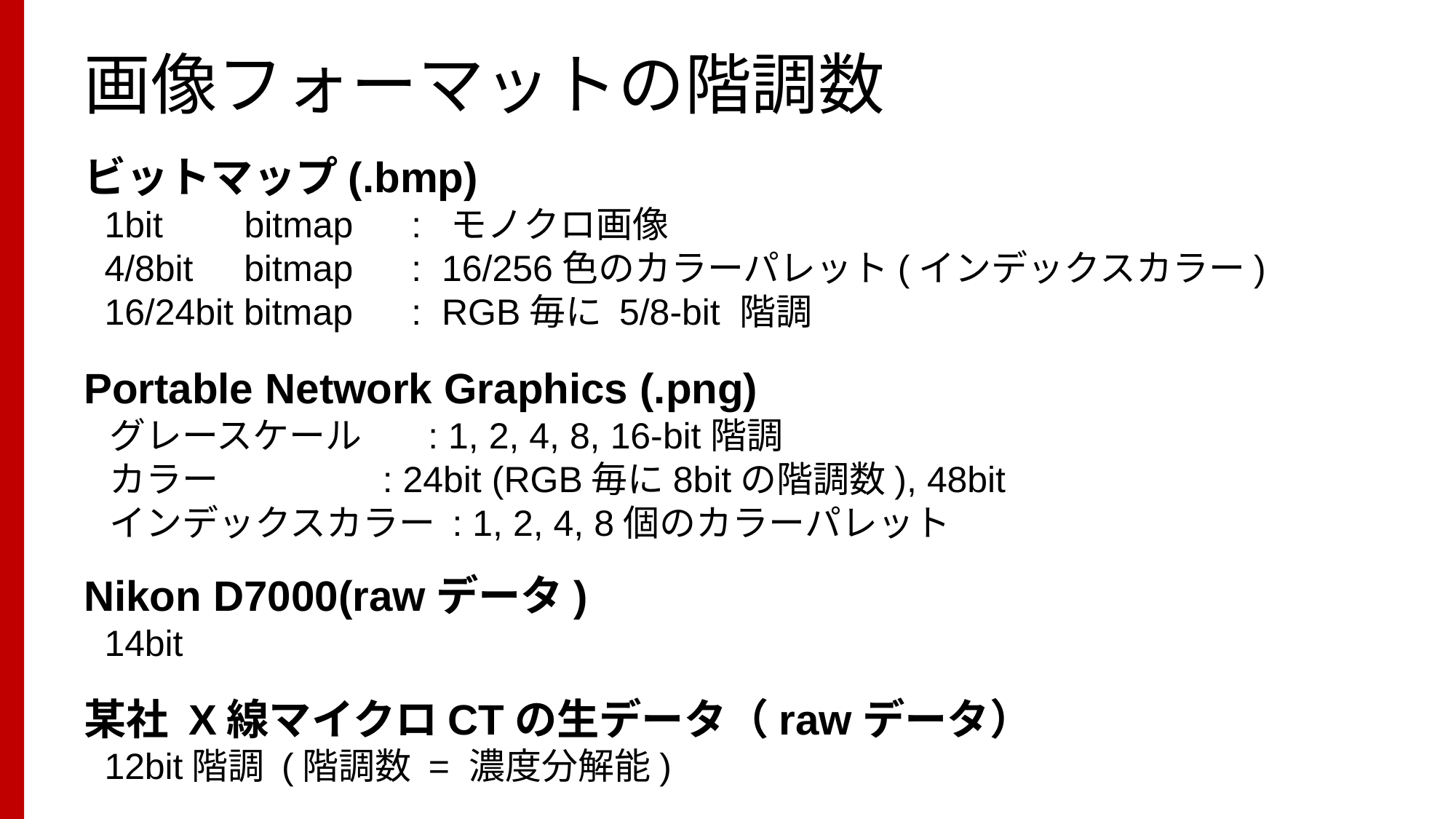

# 画像フォーマットの階調数
ビットマップ(.bmp)
  1bit        bitmap	:  モノクロ画像
  4/8bit     bitmap	:  16/256色のカラーパレット(インデックスカラー)
  16/24bit bitmap	:  RGB毎に 5/8-bit 階調

Portable Network Graphics (.png)
  グレースケール       : 1, 2, 4, 8, 16-bit階調
  カラー                   : 24bit (RGB毎に8bitの階調数), 48bit
  インデックスカラー : 1, 2, 4, 8個のカラーパレット

Nikon D7000(rawデータ)
  14bit

某社 X線マイクロCTの生データ（rawデータ）
  12bit階調 (階調数 = 濃度分解能)